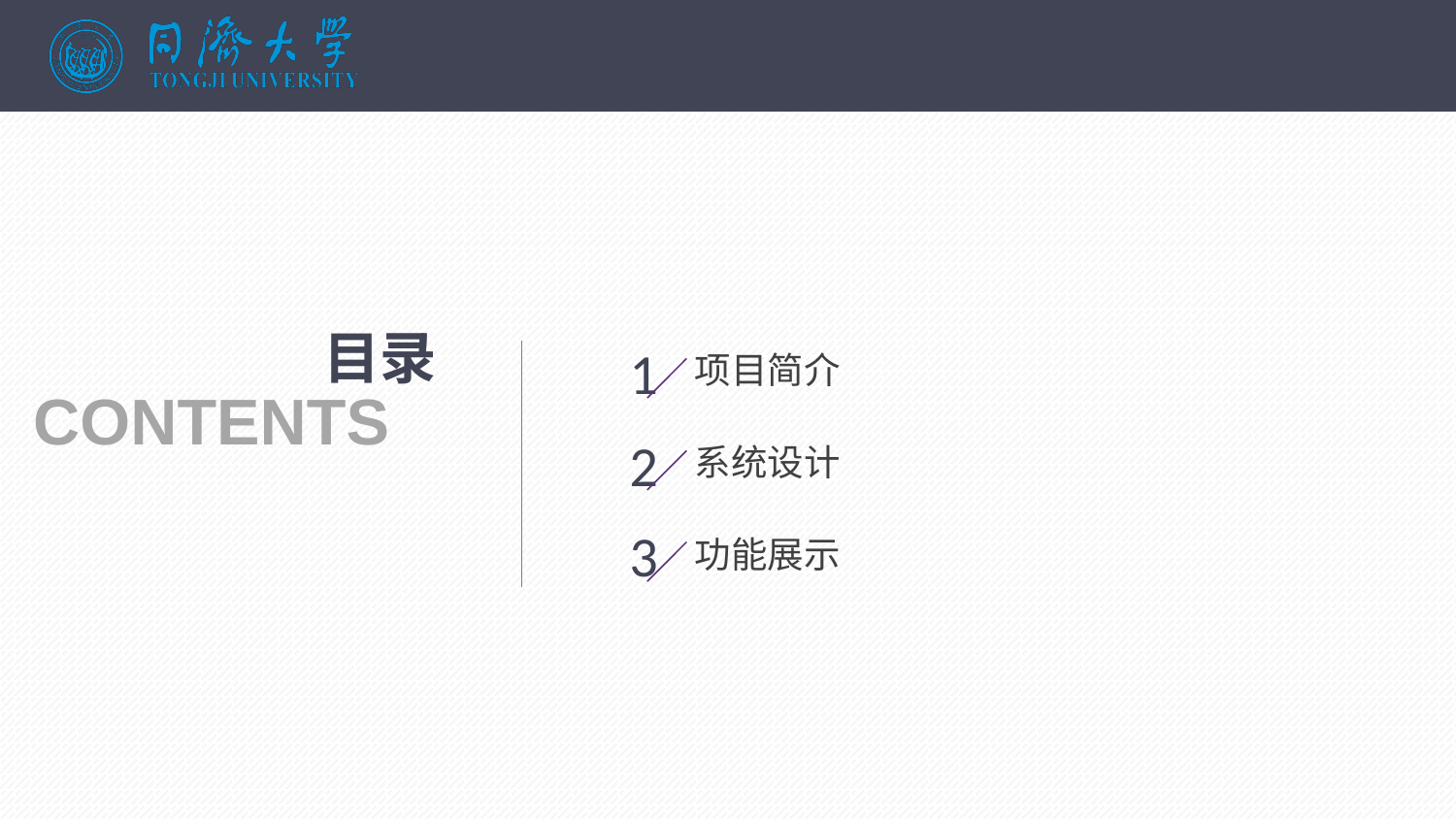

目录
1

项目简介
CONTENTS
2

系统设计
3

功能展示